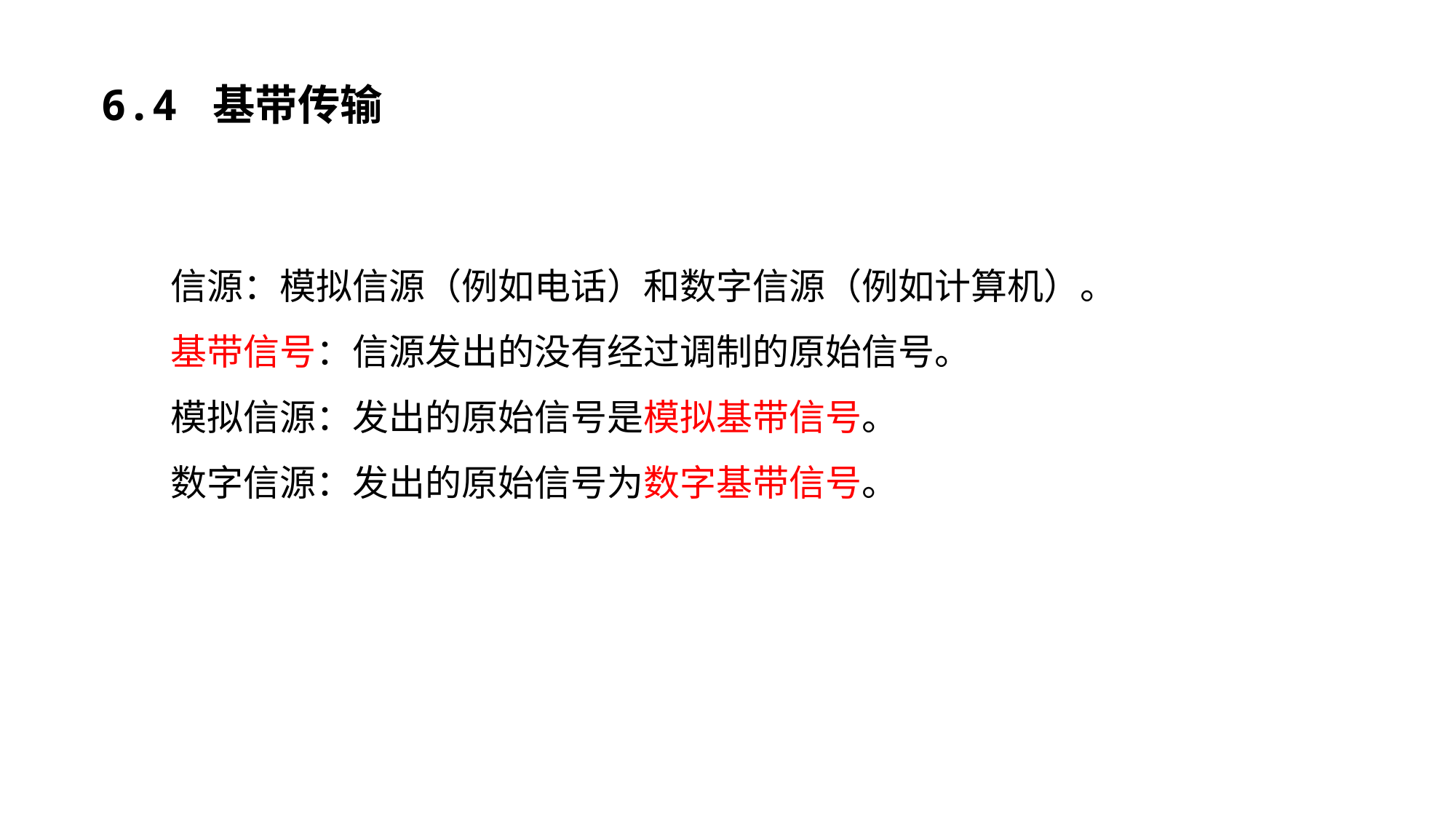

6.4 基带传输
信源：模拟信源（例如电话）和数字信源（例如计算机）。
基带信号：信源发出的没有经过调制的原始信号。
模拟信源：发出的原始信号是模拟基带信号。
数字信源：发出的原始信号为数字基带信号。